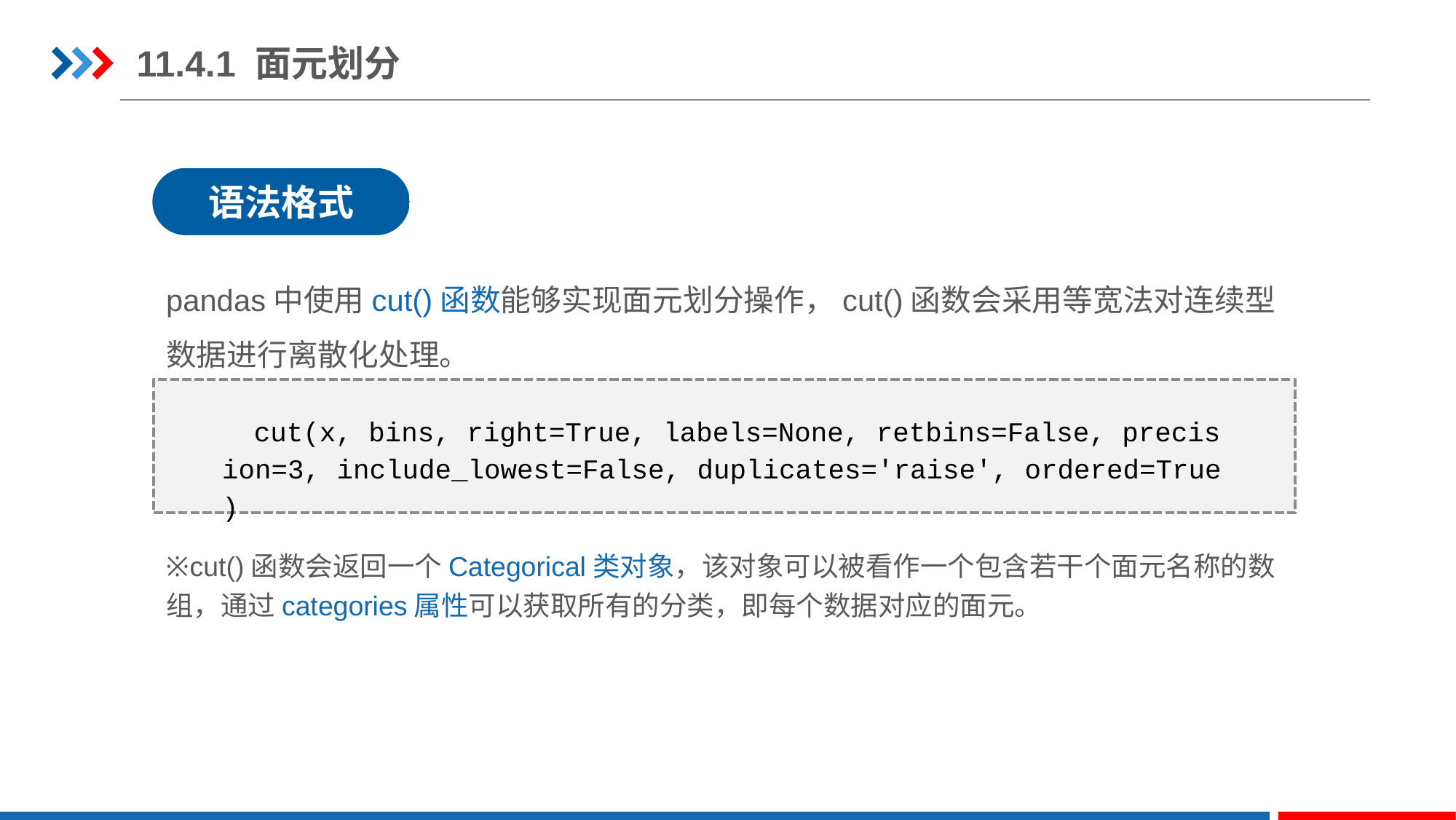

11.4.1 面元划分
语法格式
pandas中使用cut()函数能够实现面元划分操作，cut()函数会采用等宽法对连续型数据进行离散化处理。

cut(x, bins, right=True, labels=None, retbins=False, precision=3, include_lowest=False, duplicates='raise', ordered=True)
※ cut()函数会返回一个Categorical类对象，该对象可以被看作一个包含若干个面元名称的数组，通过categories属性可以获取所有的分类，即每个数据对应的面元。